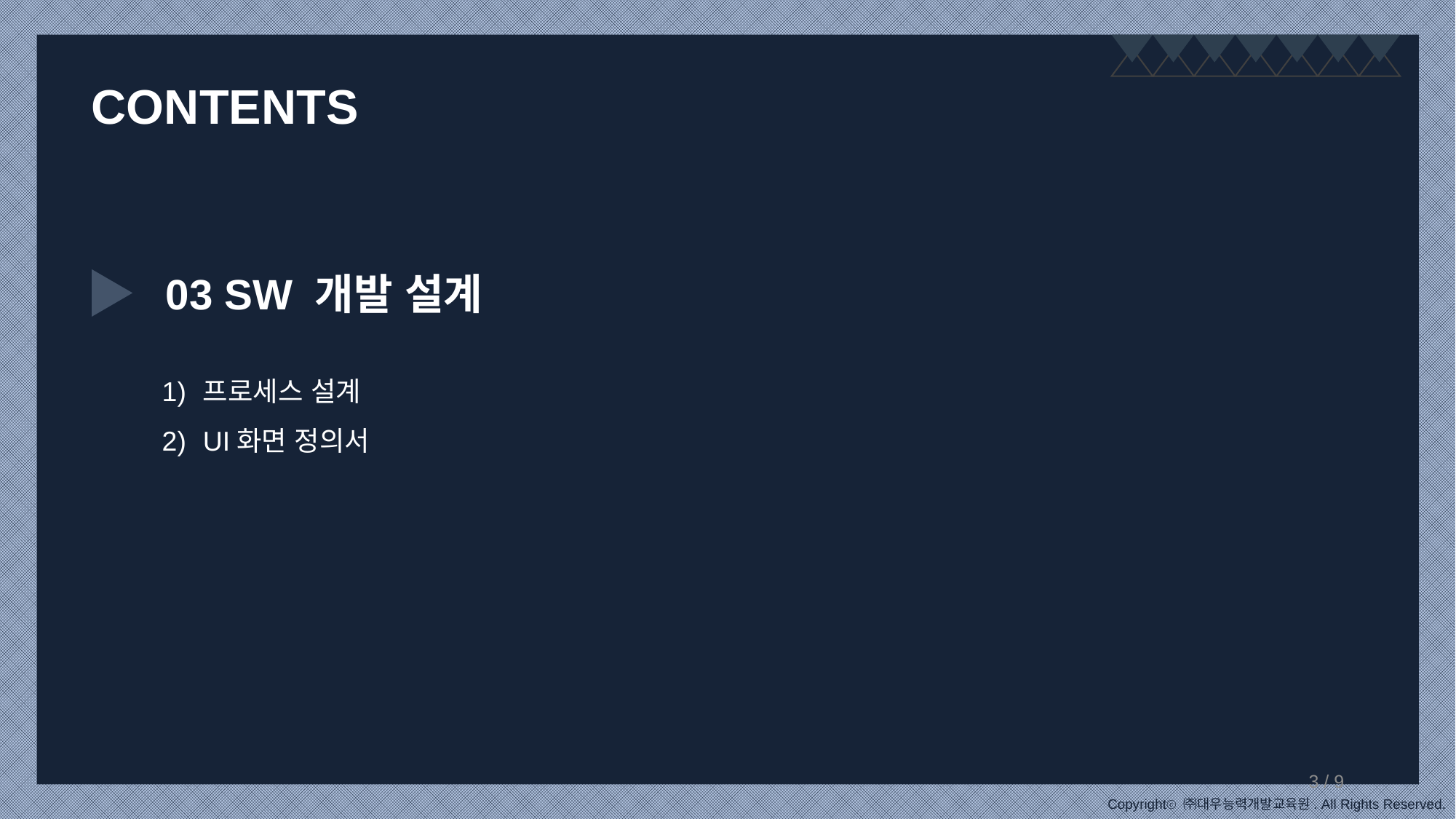

CONTENTS
03 SW 개발 설계

프로세스 설계
UI화면 정의서
3 / 9